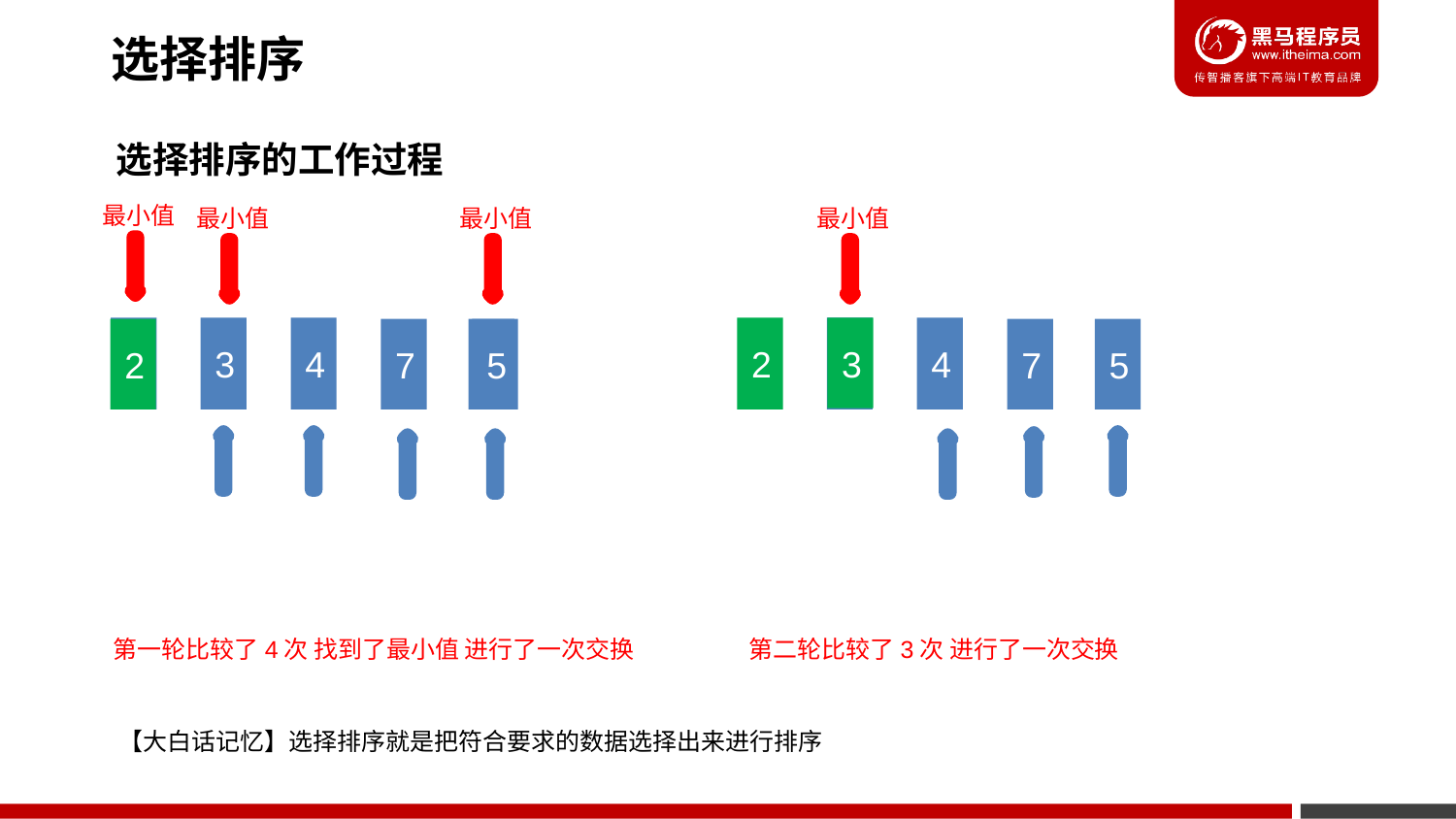

选择排序
选择排序的工作过程
最小值
最小值
最小值
最小值

5
3
4
2
3
3
4
2
7
2
5
7
5

第二轮比较了3次 进行了一次交换
第一轮比较了4次 找到了最小值 进行了一次交换
【大白话记忆】选择排序就是把符合要求的数据选择出来进行排序